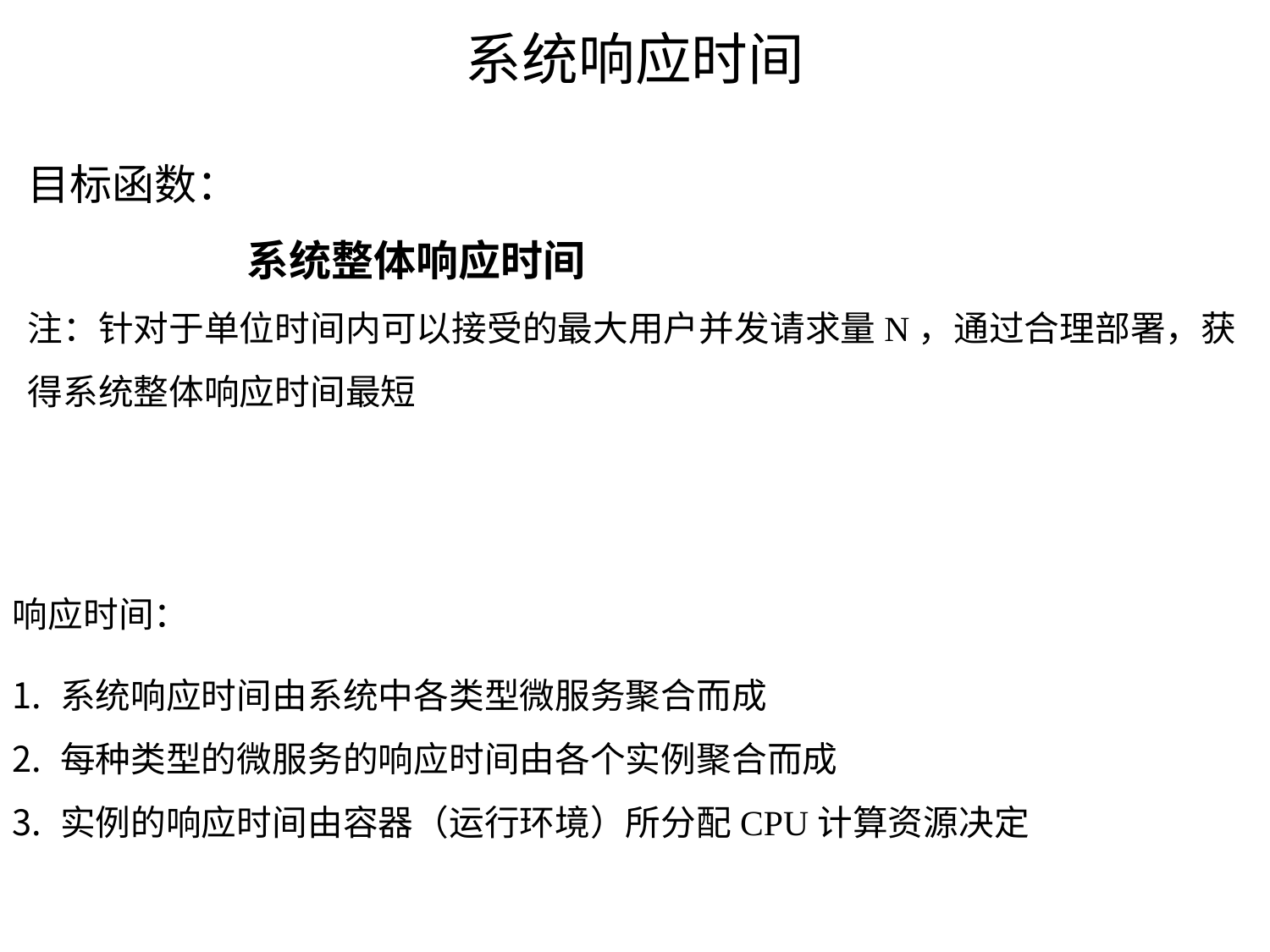

# 系统响应时间
目标函数：
                      系统整体响应时间
注：针对于单位时间内可以接受的最大用户并发请求量N，通过合理部署，获得系统整体响应时间最短
响应时间：
系统响应时间由系统中各类型微服务聚合而成
每种类型的微服务的响应时间由各个实例聚合而成
实例的响应时间由容器（运行环境）所分配CPU计算资源决定